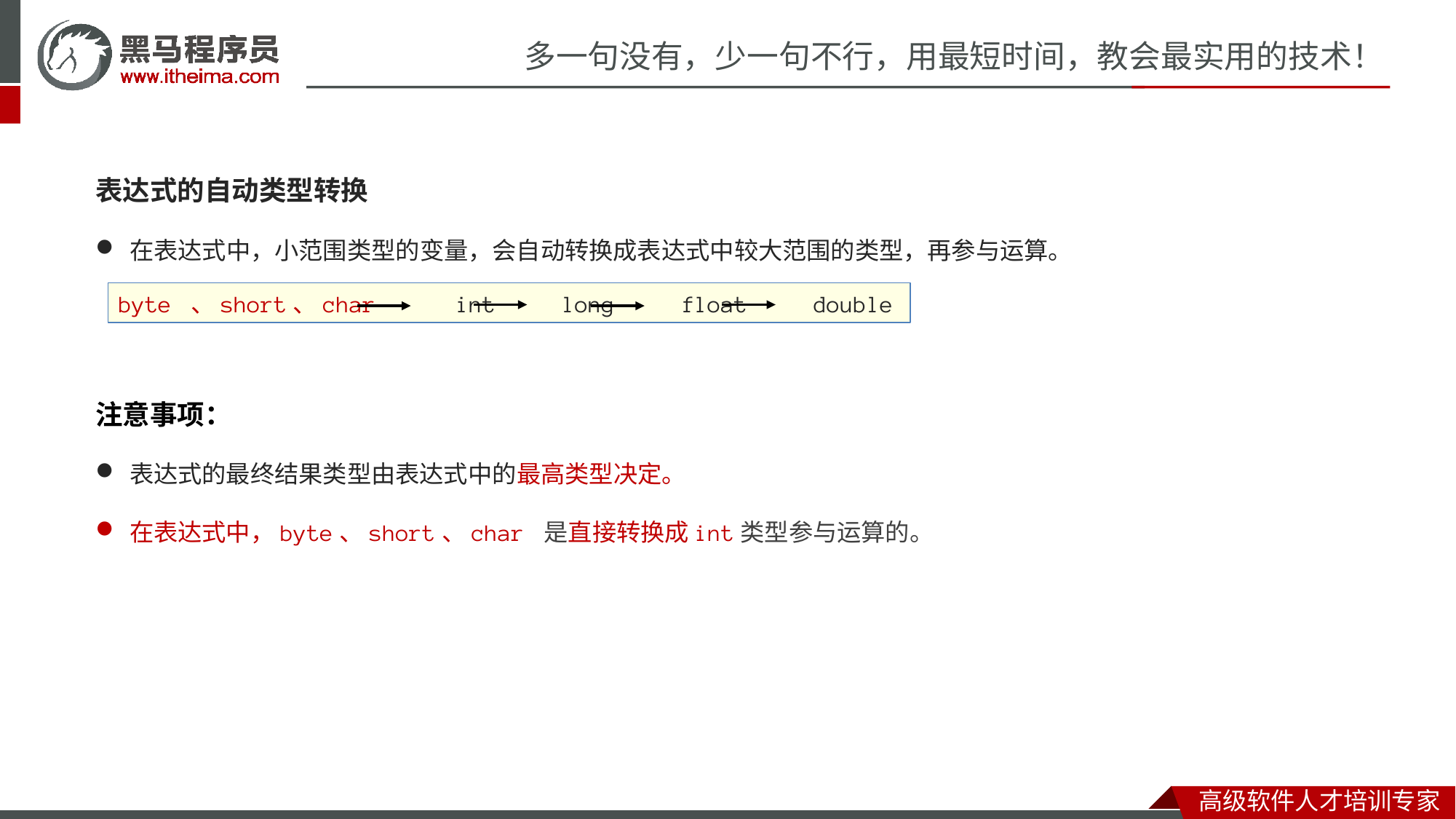

表达式的自动类型转换
在表达式中，小范围类型的变量，会自动转换成表达式中较大范围的类型，再参与运算。
byte 、short、char      int     long     float     double
注意事项：
表达式的最终结果类型由表达式中的最高类型决定。
在表达式中，byte、short、char 是直接转换成int类型参与运算的。